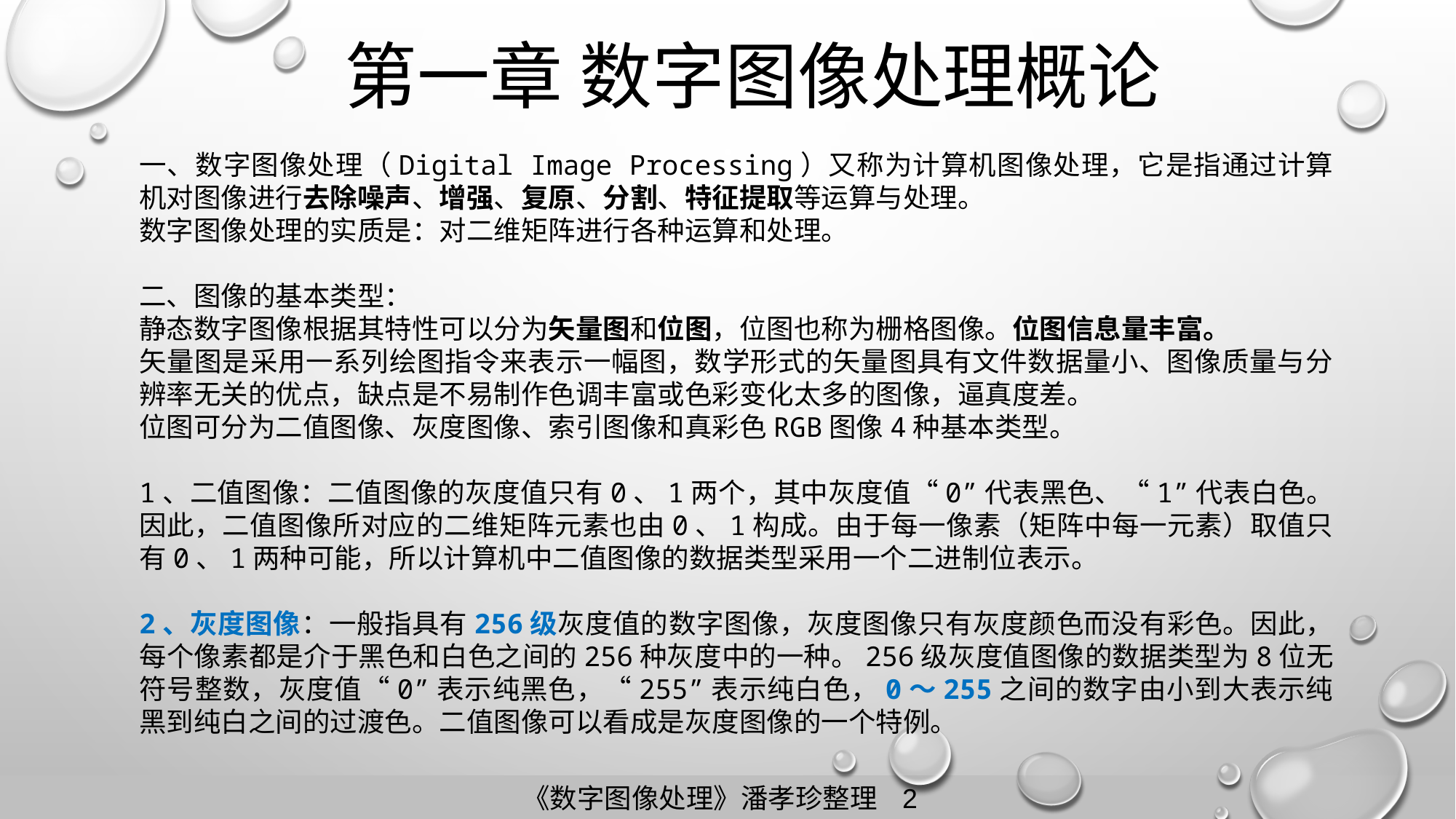

第一章 数字图像处理概论
一、数字图像处理（Digital Image Processing）又称为计算机图像处理，它是指通过计算机对图像进行去除噪声、增强、复原、分割、特征提取等运算与处理。
数字图像处理的实质是：对二维矩阵进行各种运算和处理。

二、图像的基本类型：
静态数字图像根据其特性可以分为矢量图和位图，位图也称为栅格图像。位图信息量丰富。
矢量图是采用一系列绘图指令来表示一幅图，数学形式的矢量图具有文件数据量小、图像质量与分辨率无关的优点，缺点是不易制作色调丰富或色彩变化太多的图像，逼真度差。
位图可分为二值图像、灰度图像、索引图像和真彩色RGB图像4种基本类型。

1、二值图像：二值图像的灰度值只有0、1两个，其中灰度值“0”代表黑色、“1”代表白色。因此，二值图像所对应的二维矩阵元素也由0、1构成。由于每一像素（矩阵中每一元素）取值只有0、1两种可能，所以计算机中二值图像的数据类型采用一个二进制位表示。

2、灰度图像：一般指具有256级灰度值的数字图像，灰度图像只有灰度颜色而没有彩色。因此，每个像素都是介于黑色和白色之间的256种灰度中的一种。256级灰度值图像的数据类型为8位无符号整数，灰度值“0”表示纯黑色，“255”表示纯白色，0～255之间的数字由小到大表示纯黑到纯白之间的过渡色。二值图像可以看成是灰度图像的一个特例。